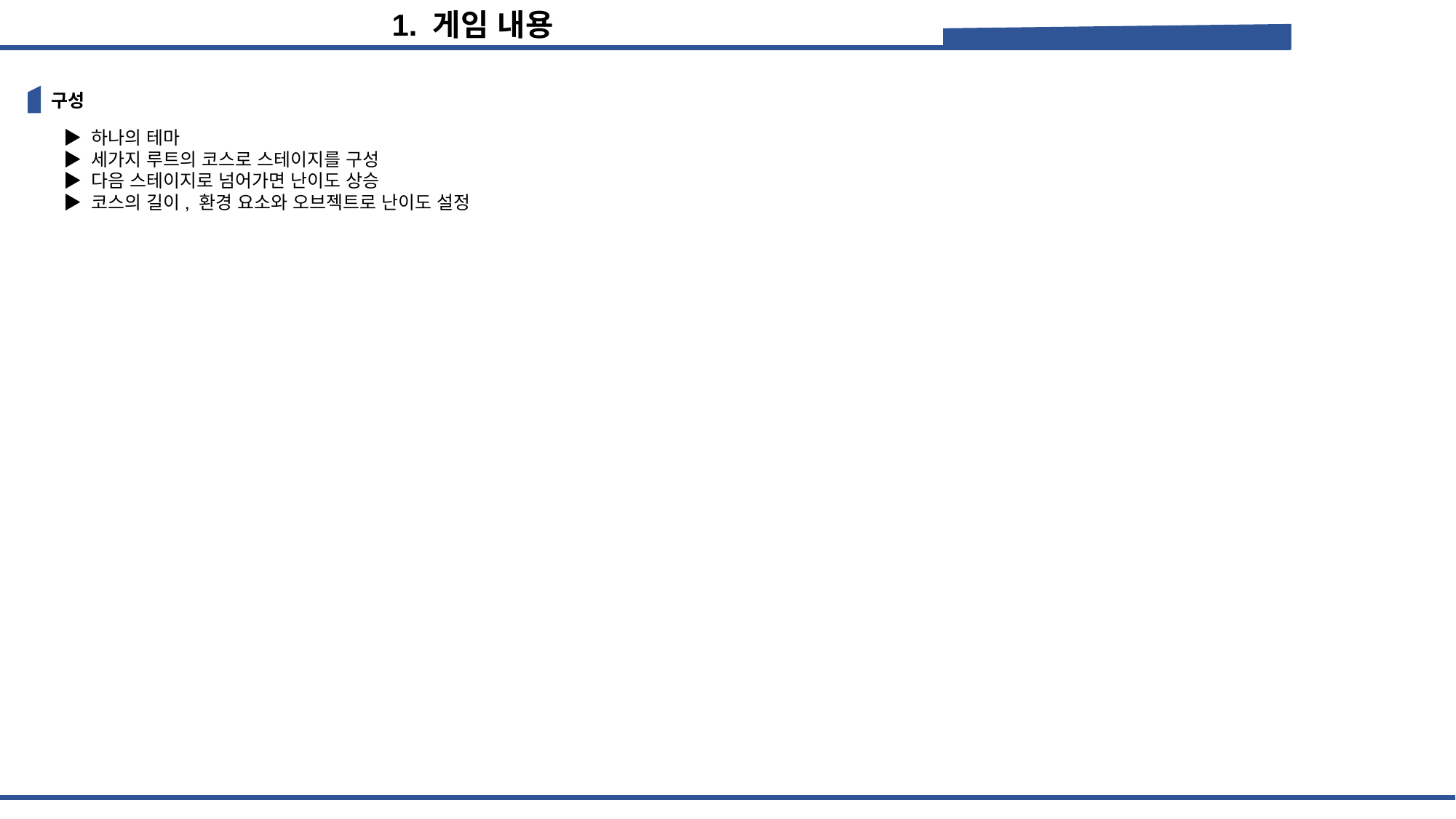

1. 게임 내용

구성

▶ 하나의 테마
▶ 세가지 루트의 코스로 스테이지를 구성
▶ 다음 스테이지로 넘어가면 난이도 상승
▶ 코스의 길이, 환경 요소와 오브젝트로 난이도 설정